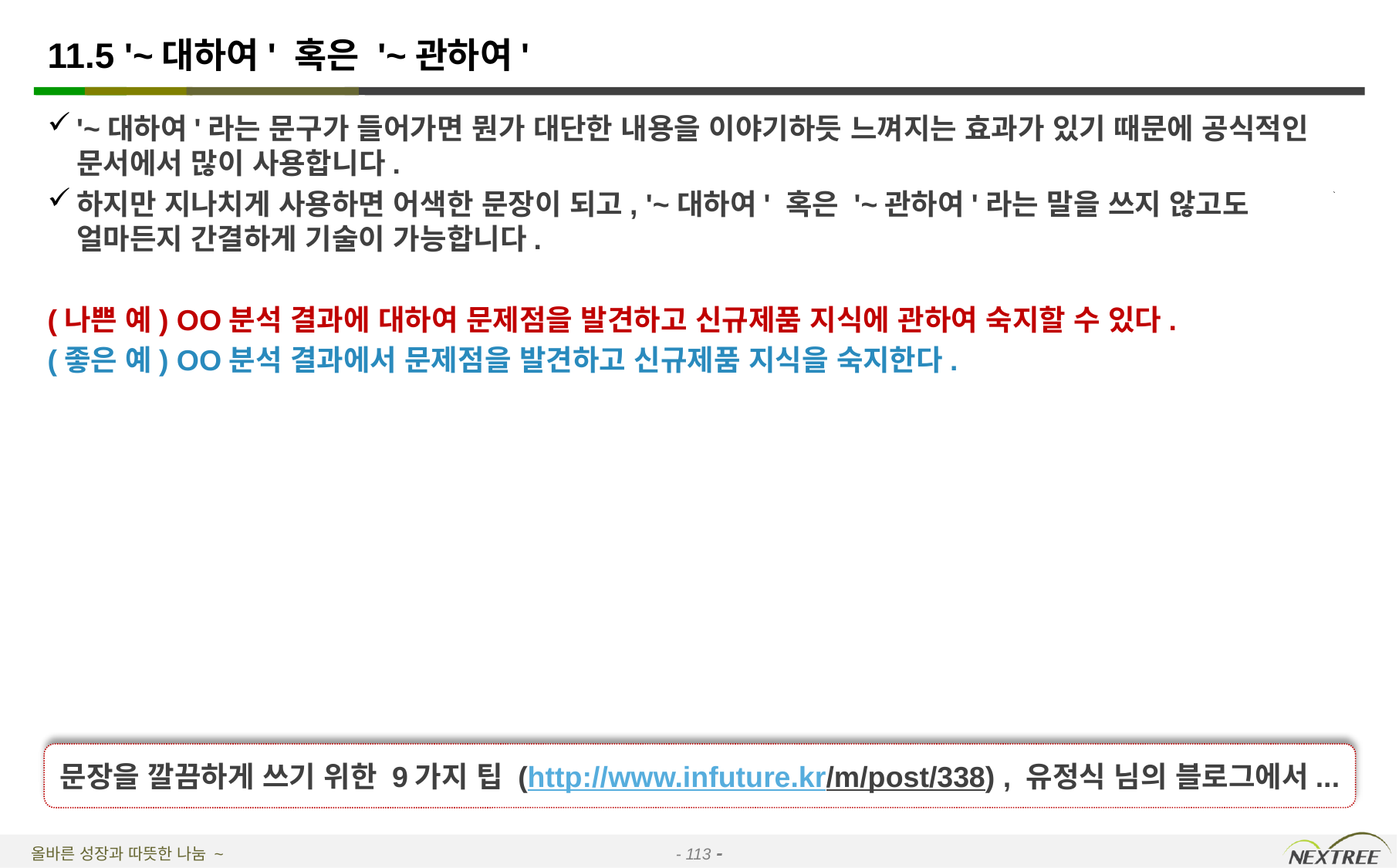

# 11.5 '~대하여' 혹은 '~관하여'
'~대하여'라는 문구가 들어가면 뭔가 대단한 내용을 이야기하듯 느껴지는 효과가 있기 때문에 공식적인 문서에서 많이 사용합니다.
하지만 지나치게 사용하면 어색한 문장이 되고, '~대하여' 혹은 '~관하여'라는 말을 쓰지 않고도 얼마든지 간결하게 기술이 가능합니다.

(나쁜 예) OO분석 결과에 대하여 문제점을 발견하고 신규제품 지식에 관하여 숙지할 수 있다.
(좋은 예) OO분석 결과에서 문제점을 발견하고 신규제품 지식을 숙지한다.
문장을 깔끔하게 쓰기 위한 9가지 팁 (http://www.infuture.kr/m/post/338) , 유정식 님의 블로그에서...